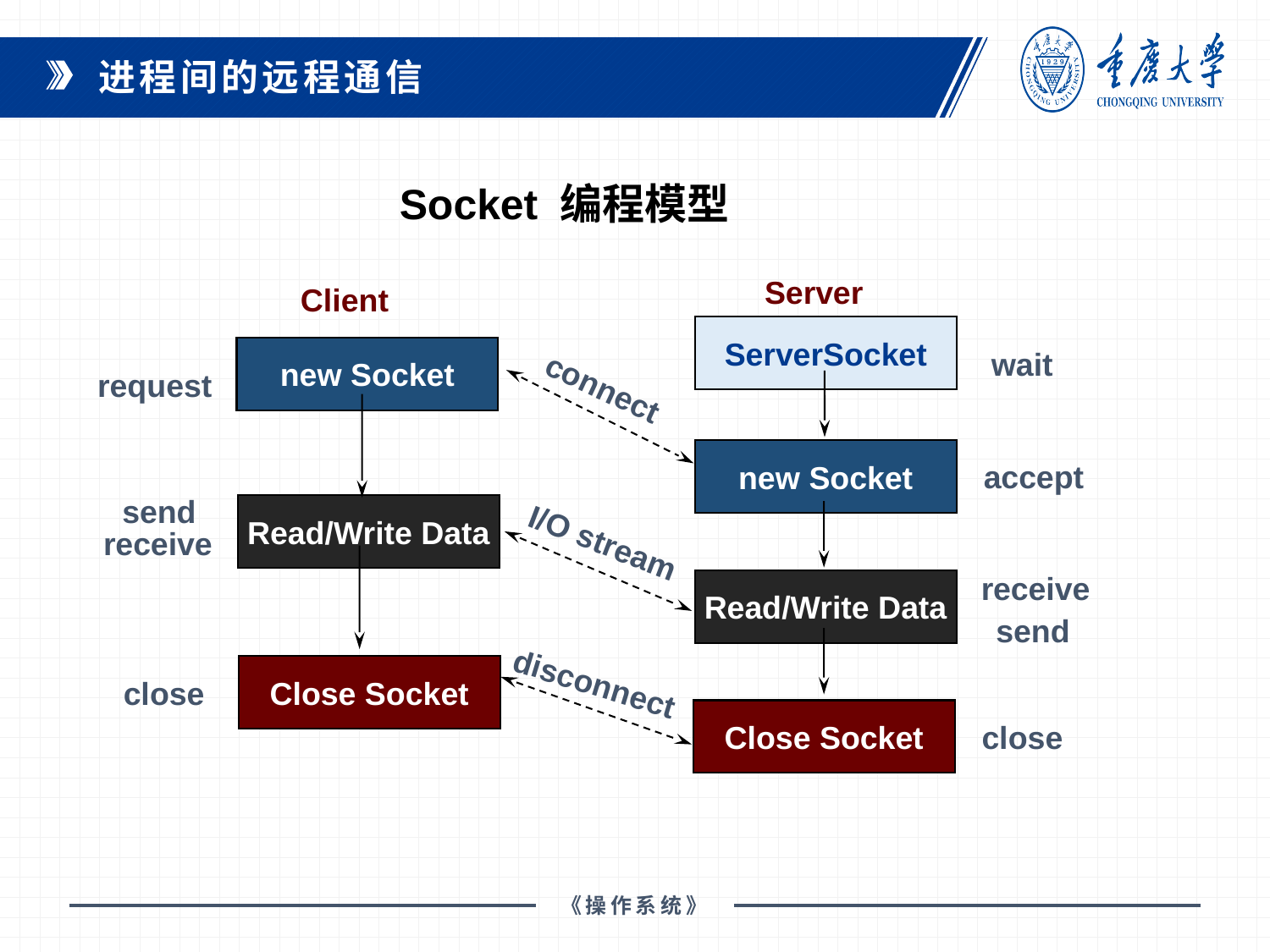

进程间的远程通信

Socket 编程模型
Server
Client
ServerSocket
new Socket
wait
request
connect

accept

send
new Socket
Read/Write Data

I/O stream

receive
receive
send

close
Read/Write Data

disconnect

close
Close Socket
Close Socket